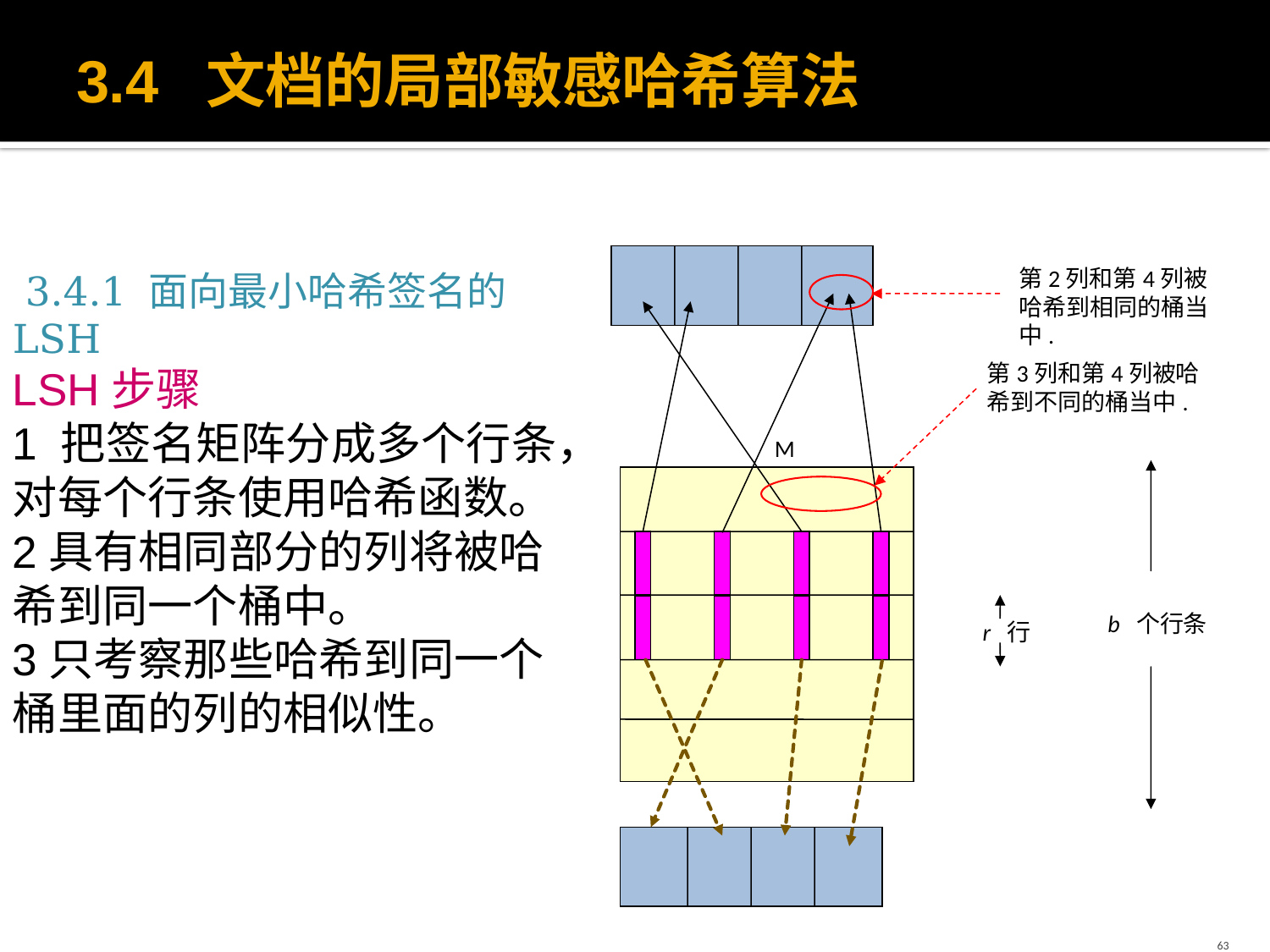

# 3.4  文档的局部敏感哈希算法

第2列和第4列被哈希到相同的桶当中.

 3.4.1 面向最小哈希签名的LSH
LSH步骤
1 把签名矩阵分成多个行条，对每个行条使用哈希函数。
2具有相同部分的列将被哈希到同一个桶中。
3只考察那些哈希到同一个桶里面的列的相似性。

第3列和第4列被哈希到不同的桶当中.

M

b  个行条
r  行

63